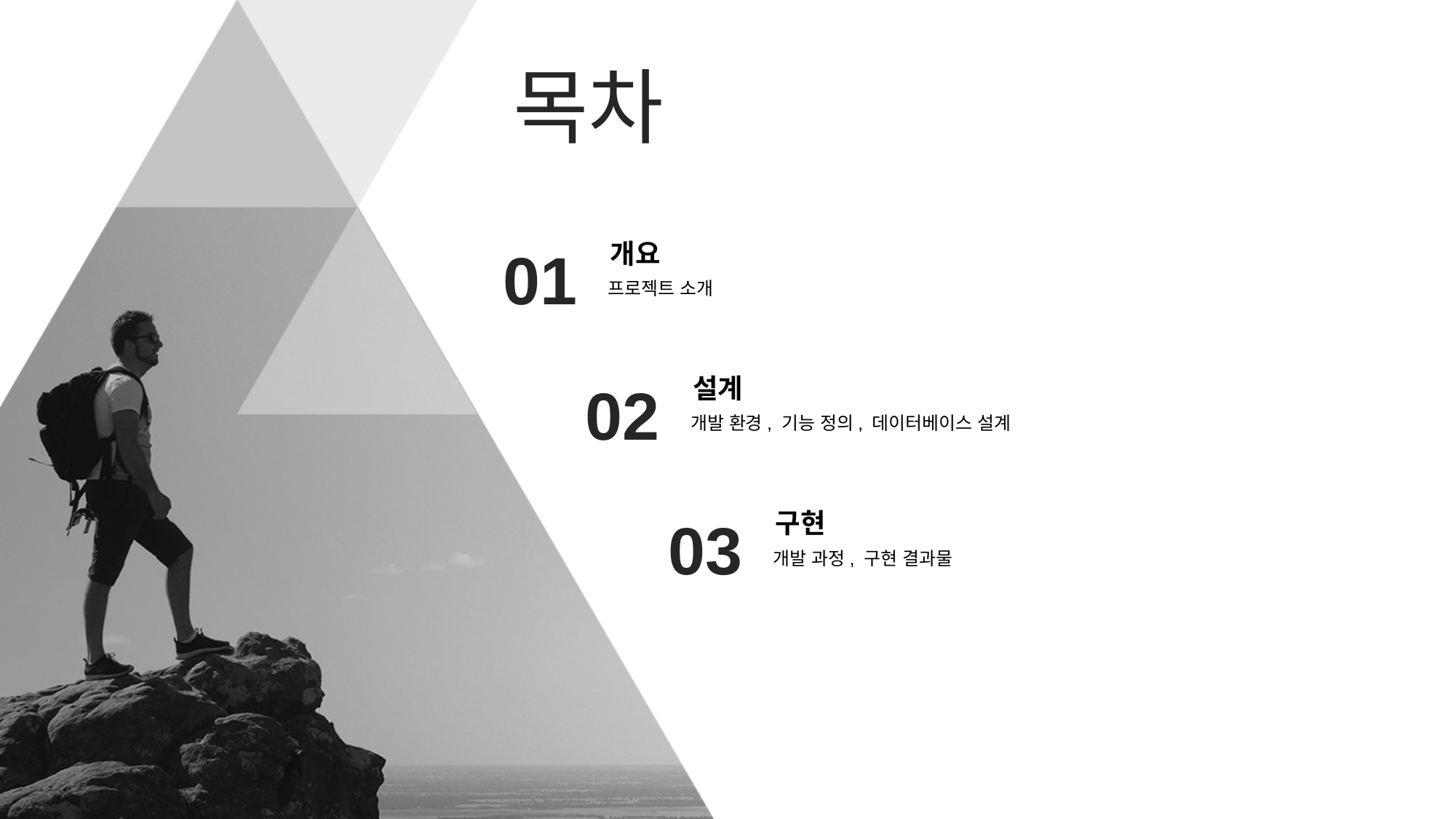

목차
개요
01
프로젝트 소개
설계
02
개발 환경, 기능 정의, 데이터베이스 설계
구현
03
개발 과정, 구현 결과물